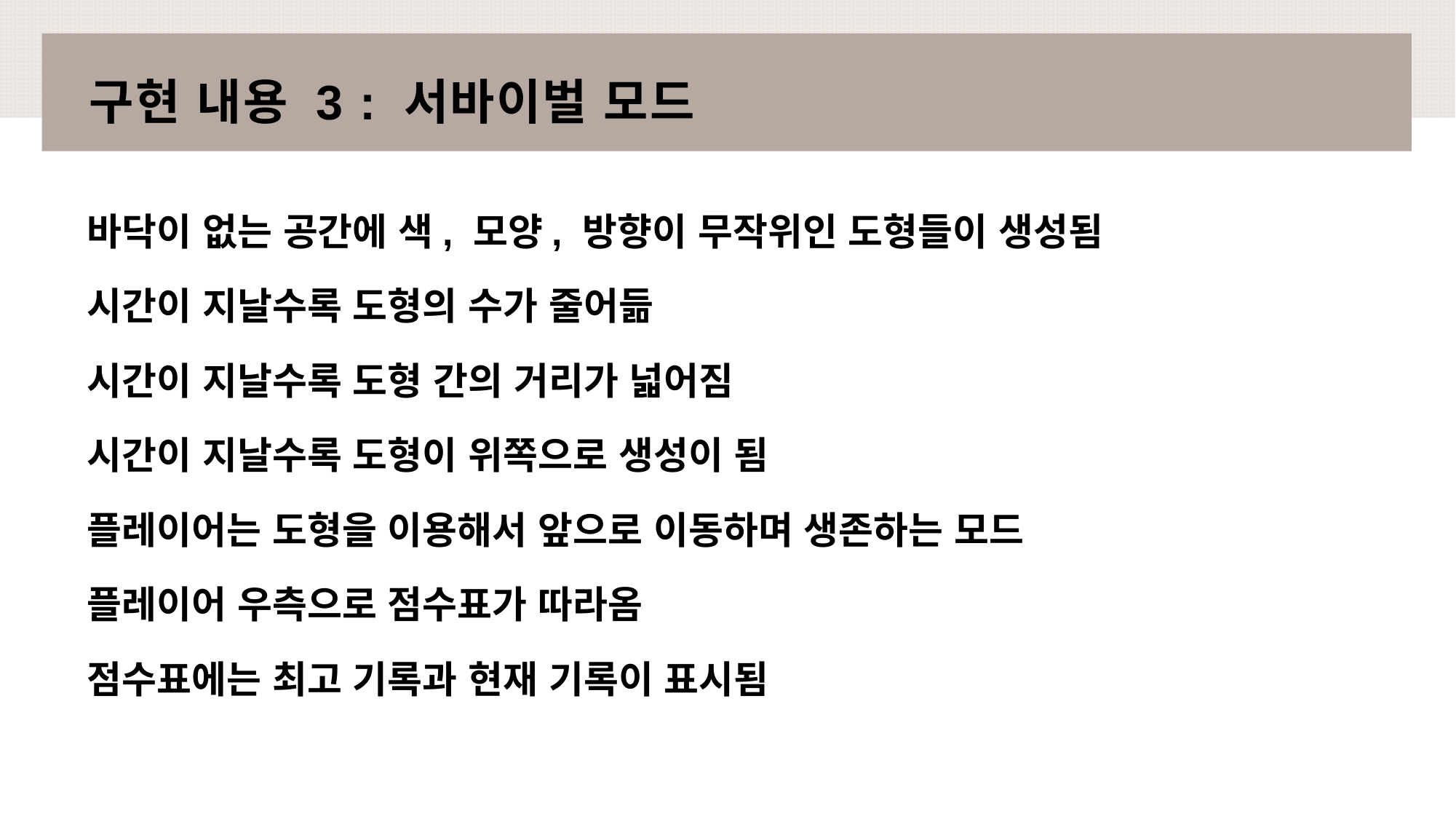

# 구현 내용 3 : 서바이벌 모드
바닥이 없는 공간에 색, 모양, 방향이 무작위인 도형들이 생성됨
시간이 지날수록 도형의 수가 줄어듦
시간이 지날수록 도형 간의 거리가 넓어짐
시간이 지날수록 도형이 위쪽으로 생성이 됨
플레이어는 도형을 이용해서 앞으로 이동하며 생존하는 모드
플레이어 우측으로 점수표가 따라옴
점수표에는 최고 기록과 현재 기록이 표시됨